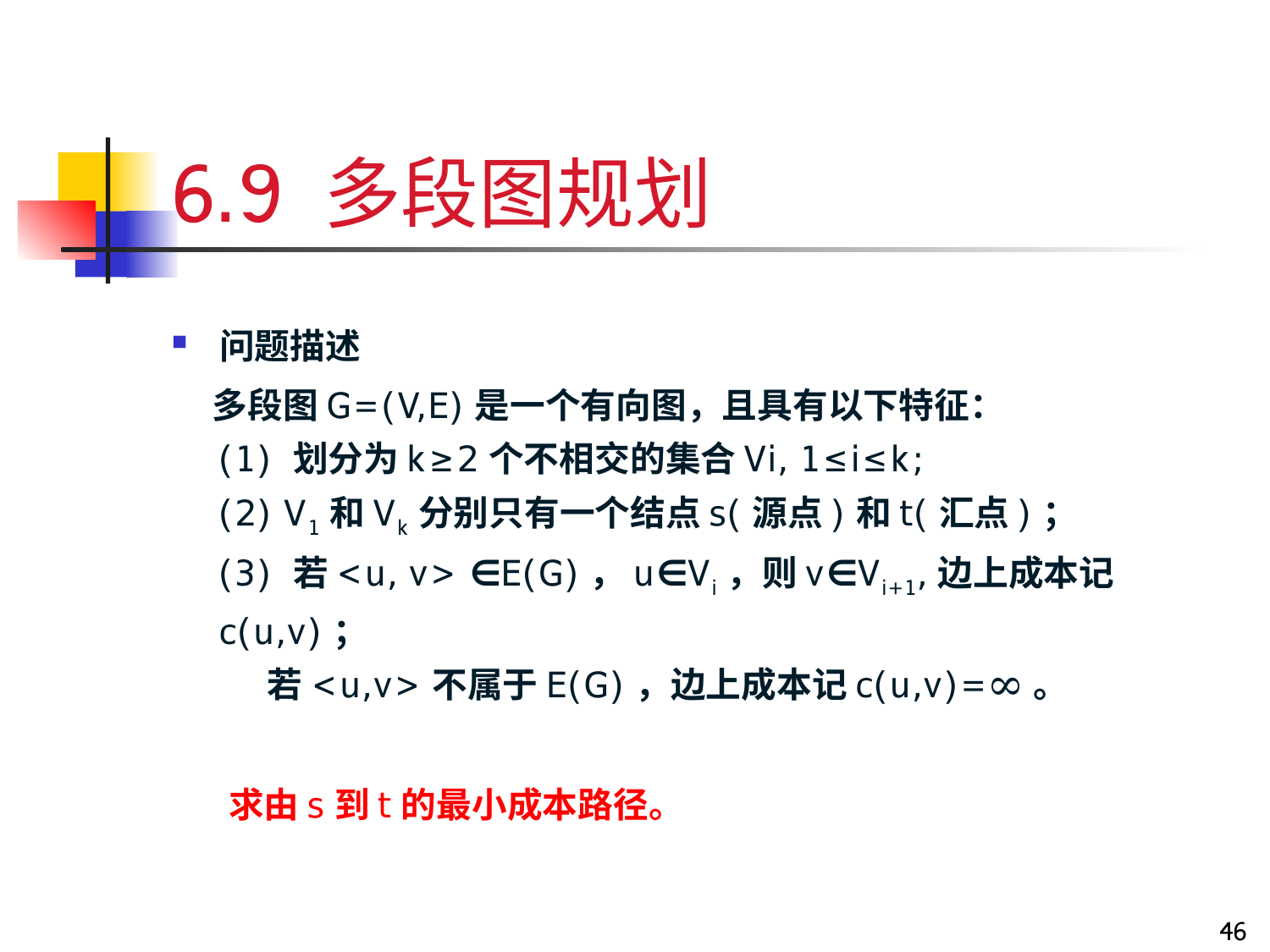

# 6.9 多段图规划
问题描述
    多段图G=(V,E)是一个有向图，且具有以下特征：
(1) 划分为k≥2个不相交的集合Vi, 1≤i≤k;
(2) V1和Vk分别只有一个结点s(源点)和t(汇点)；
(3) 若<u, v> ∈E(G)，u∈Vi，则v∈Vi+1,边上成本记c(u,v)；
      若<u,v>不属于E(G)，边上成本记c(u,v)=∞。

      求由s到t的最小成本路径。

46